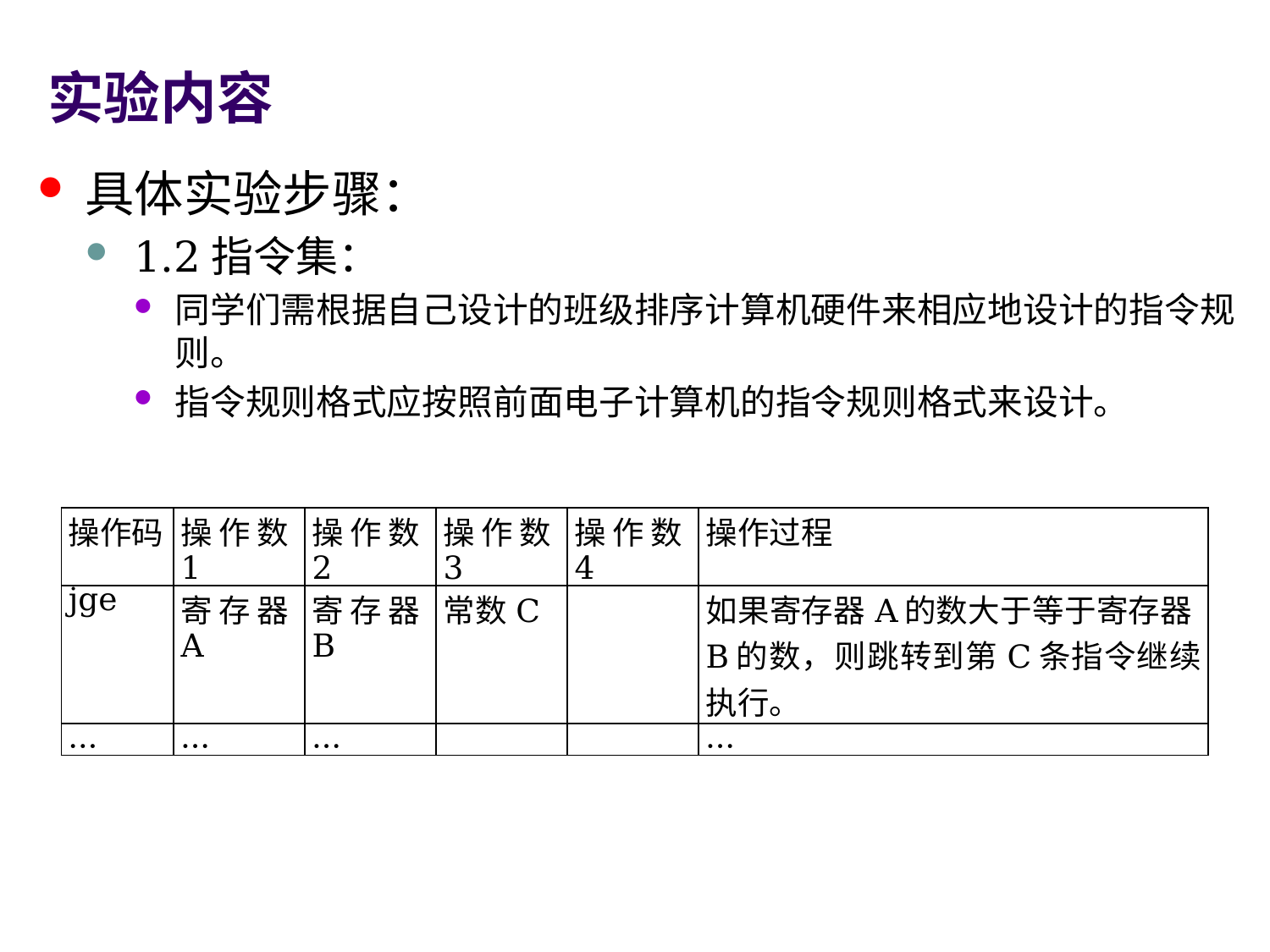

# 实验内容
具体实验步骤：
1.2指令集：
同学们需根据自己设计的班级排序计算机硬件来相应地设计的指令规则。
指令规则格式应按照前面电子计算机的指令规则格式来设计。

| 操作码 | 操作数1 | 操作数2 | 操作数3 | 操作数4 | 操作过程 |
| --- | --- | --- | --- | --- | --- |
| jge | 寄存器A | 寄存器B | 常数C |  | 如果寄存器A的数大于等于寄存器B的数，则跳转到第C条指令继续执行。 |
| … | … | … |  |  | … |
32